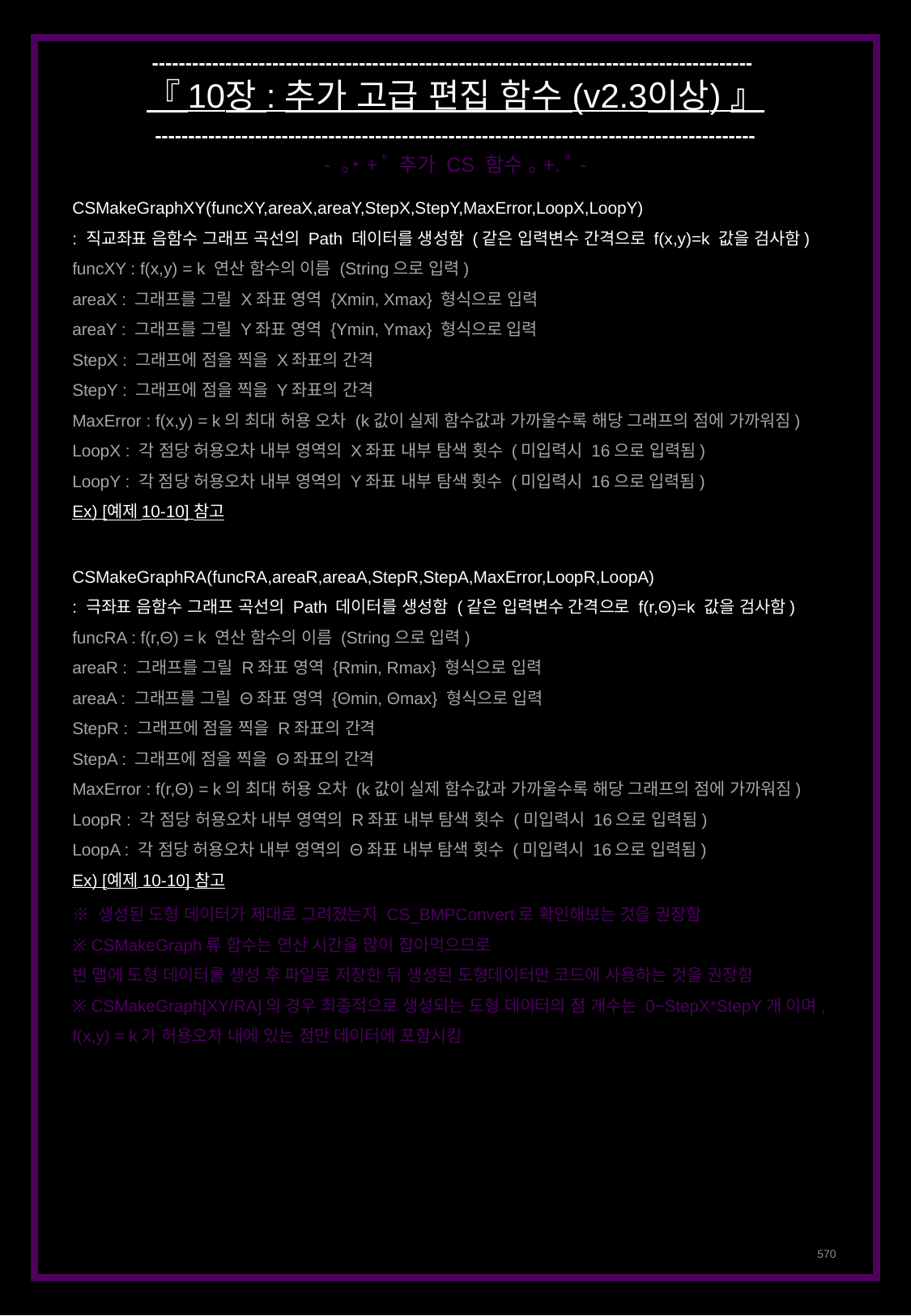

------------------------------------------------------------------------------------------
『 10장 : 추가 고급 편집 함수 (v2.3이상) 』
------------------------------------------------------------------------------------------
- ｡˙+ﾟ 추가 CS 함수 ｡+.ﾟ-
CSMakeGraphXY(funcXY,areaX,areaY,StepX,StepY,MaxError,LoopX,LoopY)
: 직교좌표 음함수 그래프 곡선의 Path 데이터를 생성함 (같은 입력변수 간격으로 f(x,y)=k 값을 검사함)
funcXY : f(x,y) = k 연산 함수의 이름 (String으로 입력)
areaX : 그래프를 그릴 X좌표 영역 {Xmin, Xmax} 형식으로 입력
areaY : 그래프를 그릴 Y좌표 영역 {Ymin, Ymax} 형식으로 입력
StepX : 그래프에 점을 찍을 X좌표의 간격
StepY : 그래프에 점을 찍을 Y좌표의 간격
MaxError : f(x,y) = k의 최대 허용 오차 (k값이 실제 함수값과 가까울수록 해당 그래프의 점에 가까워짐)
LoopX : 각 점당 허용오차 내부 영역의 X좌표 내부 탐색 횟수 (미입력시 16으로 입력됨)
LoopY : 각 점당 허용오차 내부 영역의 Y좌표 내부 탐색 횟수 (미입력시 16으로 입력됨)
Ex) [예제 10-10] 참고

CSMakeGraphRA(funcRA,areaR,areaA,StepR,StepA,MaxError,LoopR,LoopA)
: 극좌표 음함수 그래프 곡선의 Path 데이터를 생성함 (같은 입력변수 간격으로 f(r,Θ)=k 값을 검사함)
funcRA : f(r,Θ) = k 연산 함수의 이름 (String으로 입력)
areaR : 그래프를 그릴 R좌표 영역 {Rmin, Rmax} 형식으로 입력
areaA : 그래프를 그릴 Θ좌표 영역 {Θmin, Θmax} 형식으로 입력
StepR : 그래프에 점을 찍을 R좌표의 간격
StepA : 그래프에 점을 찍을 Θ좌표의 간격
MaxError : f(r,Θ) = k의 최대 허용 오차 (k값이 실제 함수값과 가까울수록 해당 그래프의 점에 가까워짐)
LoopR : 각 점당 허용오차 내부 영역의 R좌표 내부 탐색 횟수 (미입력시 16으로 입력됨)
LoopA : 각 점당 허용오차 내부 영역의 Θ좌표 내부 탐색 횟수 (미입력시 16으로 입력됨)
Ex) [예제 10-10] 참고
※ 생성된 도형 데이터가 제대로 그려졌는지 CS_BMPConvert로 확인해보는 것을 권장함
※ CSMakeGraph류 함수는 연산 시간을 많이 잡아먹으므로
빈 맵에 도형 데이터를 생성 후 파일로 저장한 뒤 생성된 도형데이터만 코드에 사용하는 것을 권장함
※ CSMakeGraph[XY/RA]의 경우 최종적으로 생성되는 도형 데이터의 점 개수는 0~StepX*StepY개 이며,
f(x,y) = k가 허용오차 내에 있는 점만 데이터에 포함시킴
570